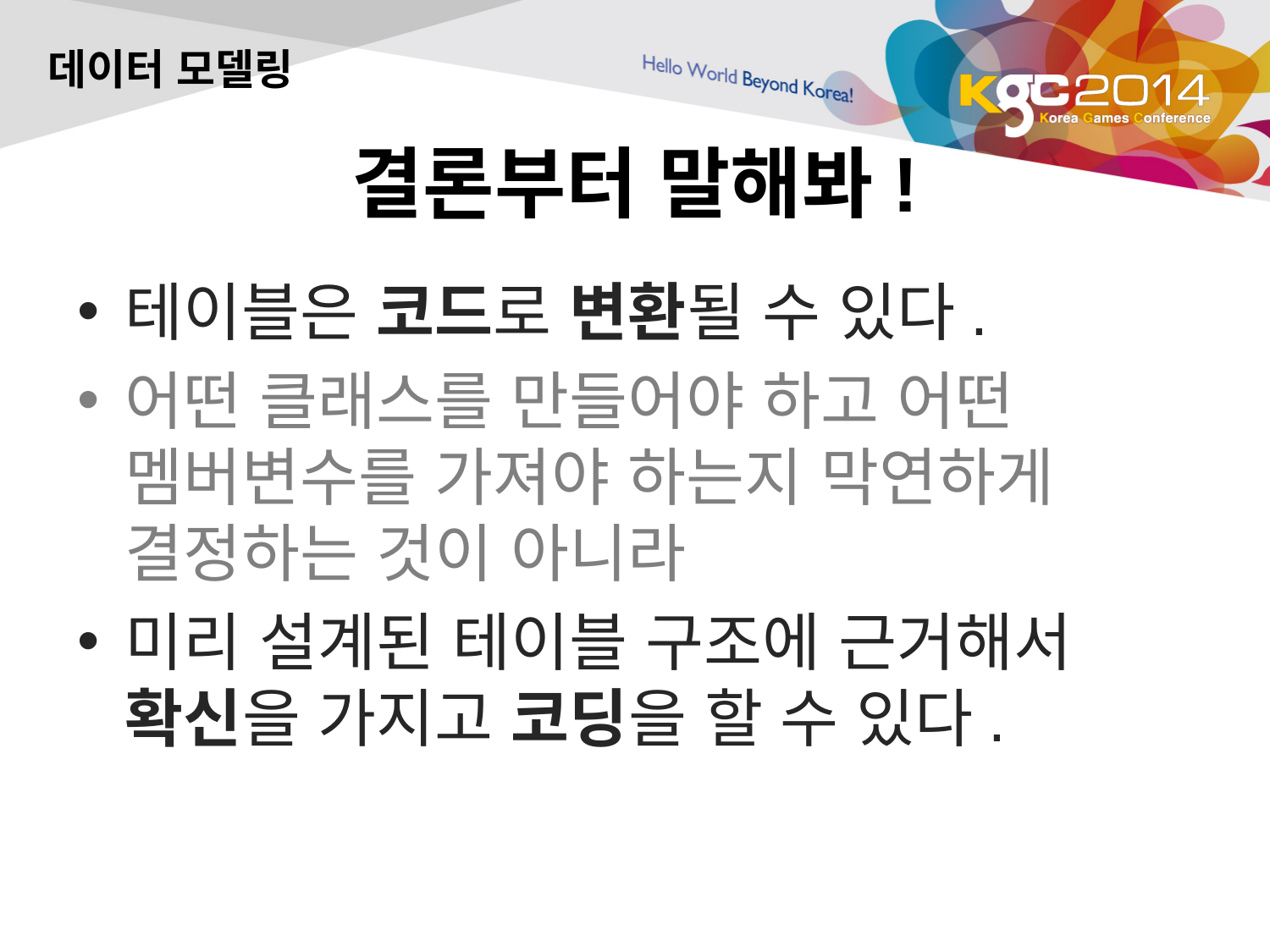

데이터 모델링
# 결론부터 말해봐!
테이블은 코드로 변환될 수 있다.
어떤 클래스를 만들어야 하고 어떤 멤버변수를 가져야 하는지 막연하게 결정하는 것이 아니라
미리 설계된 테이블 구조에 근거해서 확신을 가지고 코딩을 할 수 있다.